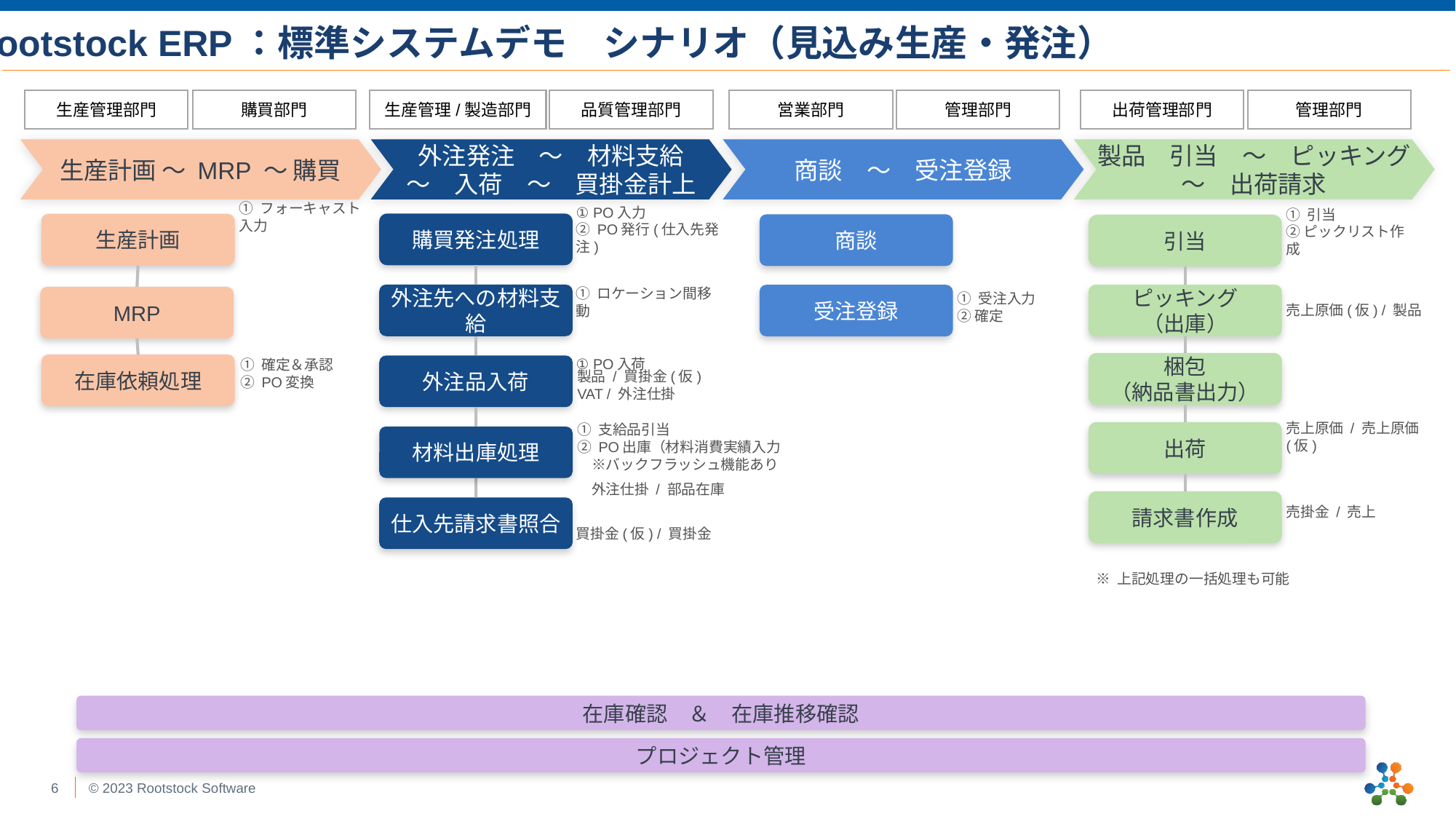

Rootstock ERP：標準システムデモ　シナリオ（見込み生産・発注）
生産管理部門
購買部門
生産管理/製造部門
品質管理部門
営業部門
管理部門
出荷管理部門
管理部門
生産計画 ～ MRP ～ 購買
外注発注　～　材料支給
～　入荷　～　買掛金計上
商談　～　受注登録
製品　引当　～　ピッキング
～　出荷請求
① フォーキャスト入力
購買発注処理
生産計画
商談
① PO入力
② PO発行(仕入先発注)
引当
① 引当
② ピックリスト作成
① 受注入力
② 確定
外注先への材料支給
受注登録
ピッキング
（出庫）
MRP
売上原価(仮) / 製品
① ロケーション間移動
① PO入荷
① 確定＆承認
② PO変換
梱包
（納品書出力）
在庫依頼処理
外注品入荷
製品 / 買掛金(仮)
VAT / 外注仕掛
① 支給品引当
② PO出庫（材料消費実績入力
　※バックフラッシュ機能あり
　外注仕掛 / 部品在庫
出荷
材料出庫処理
売上原価 / 売上原価(仮)
請求書作成
売掛金 / 売上
仕入先請求書照合
買掛金(仮) / 買掛金
※ 上記処理の一括処理も可能
在庫確認　＆　在庫推移確認
プロジェクト管理